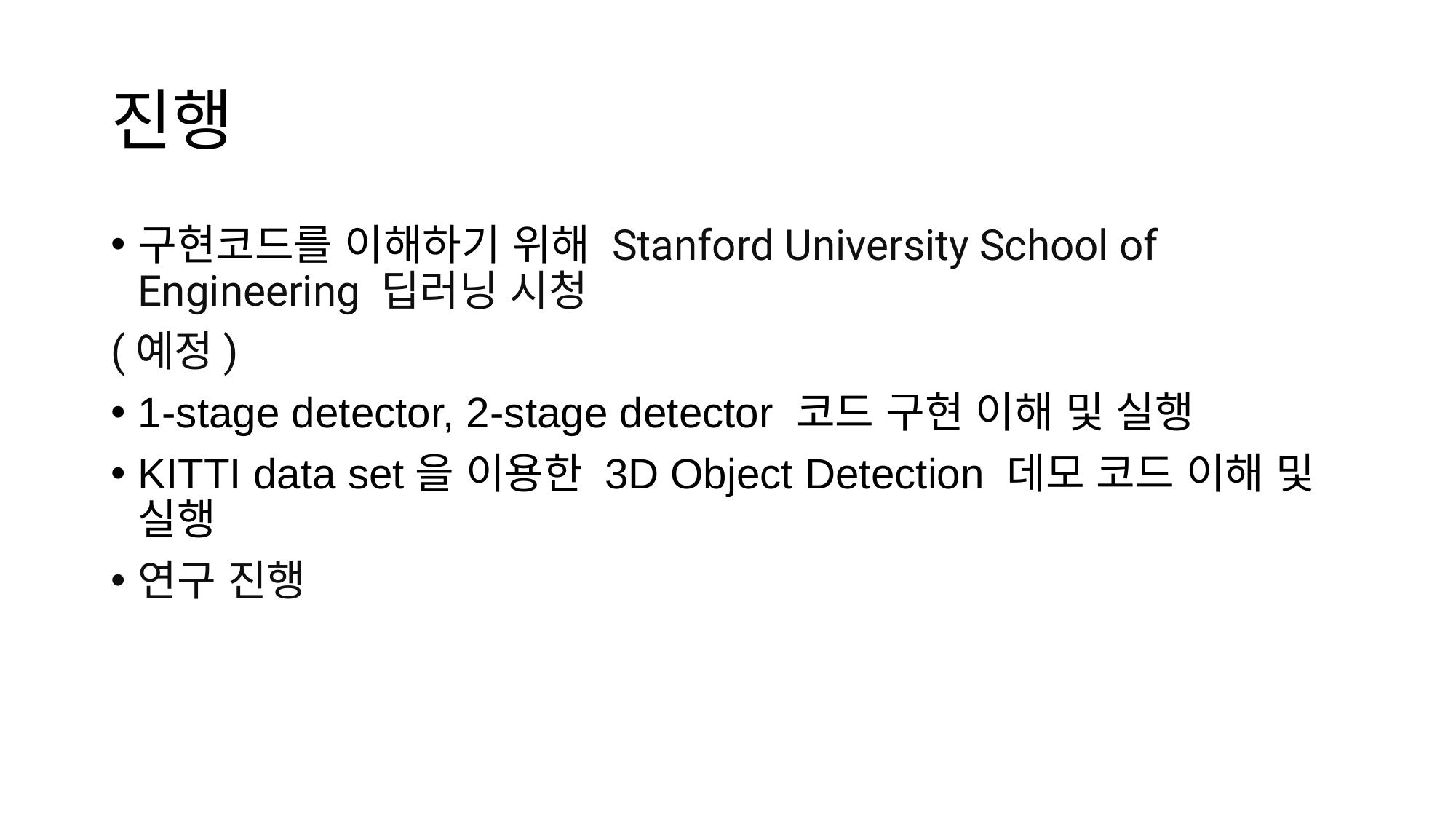

# 진행
구현코드를 이해하기 위해 Stanford University School of Engineering 딥러닝 시청
(예정)
1-stage detector, 2-stage detector 코드 구현 이해 및 실행
KITTI data set을 이용한 3D Object Detection 데모 코드 이해 및 실행
연구 진행